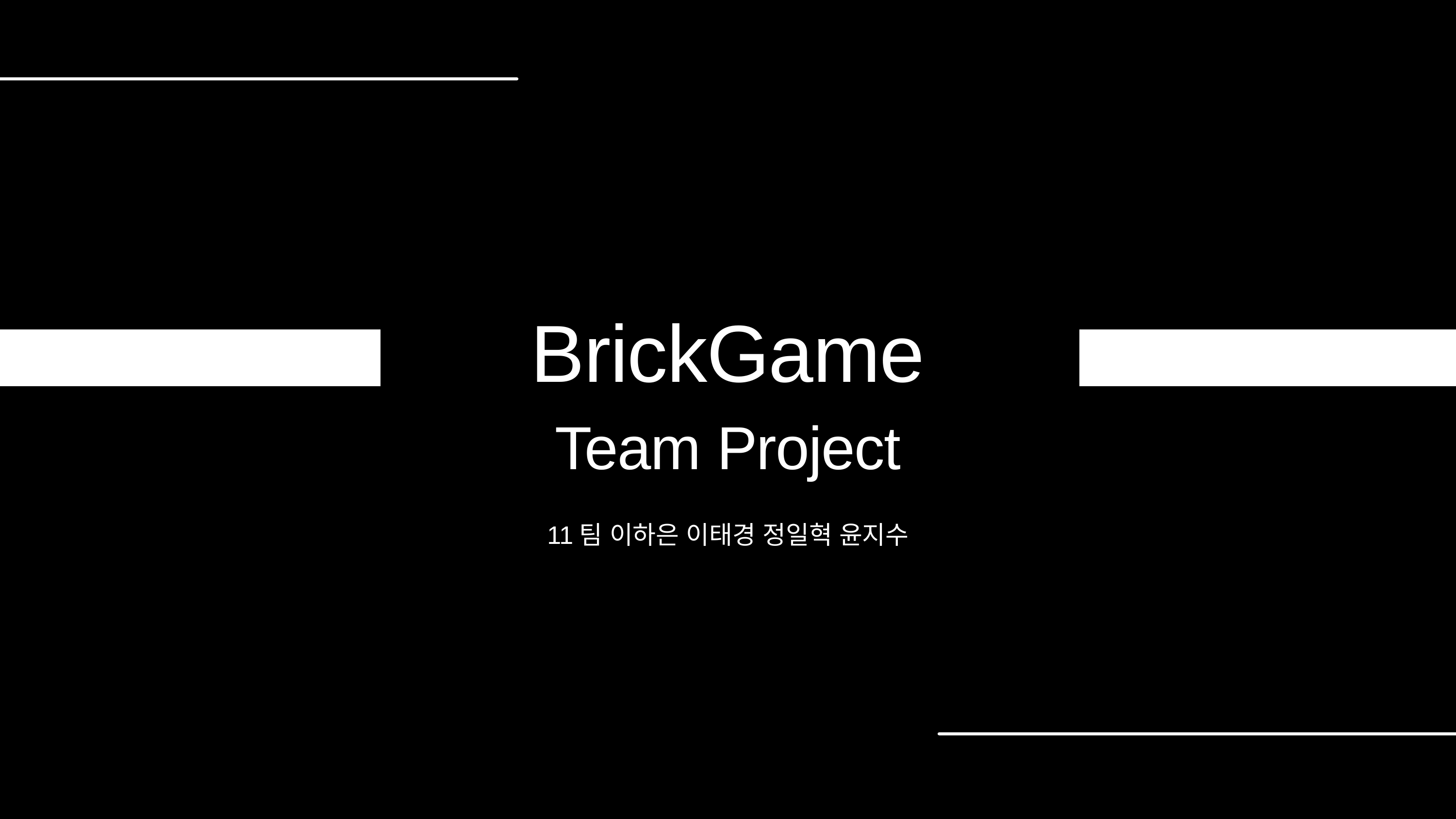

BrickGame

Team Project
11팀 이하은 이태경 정일혁 윤지수